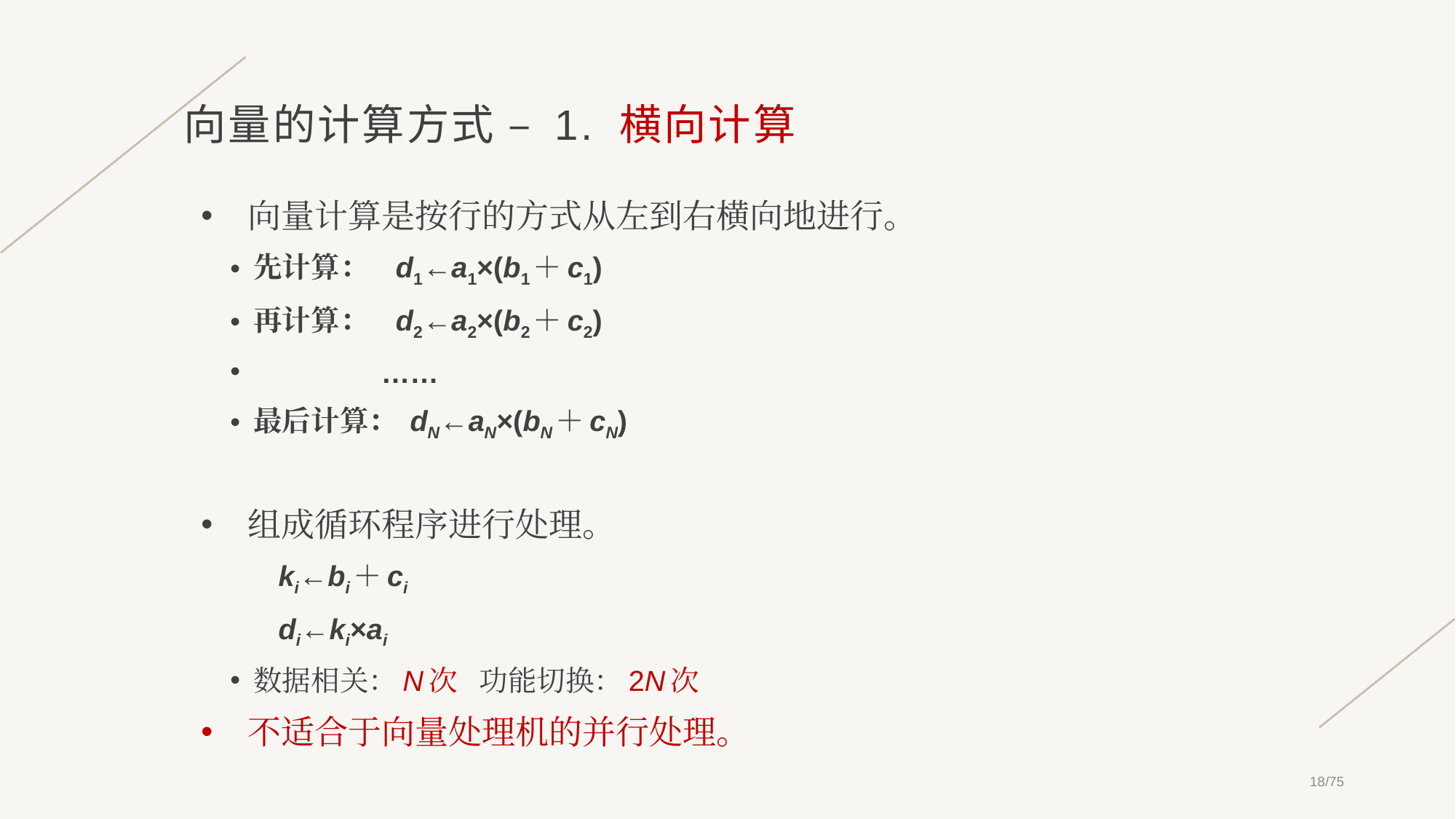

# 向量的计算方式 – 1. 横向计算
向量计算是按行的方式从左到右横向地进行。
先计算：   d1←a1×(b1＋c1)
再计算：   d2←a2×(b2＋c2)
                ……
最后计算： dN←aN×(bN＋cN)

组成循环程序进行处理。
      ki←bi＋ci
      di←ki×ai
数据相关：N次   功能切换：2N次
不适合于向量处理机的并行处理。
18/75